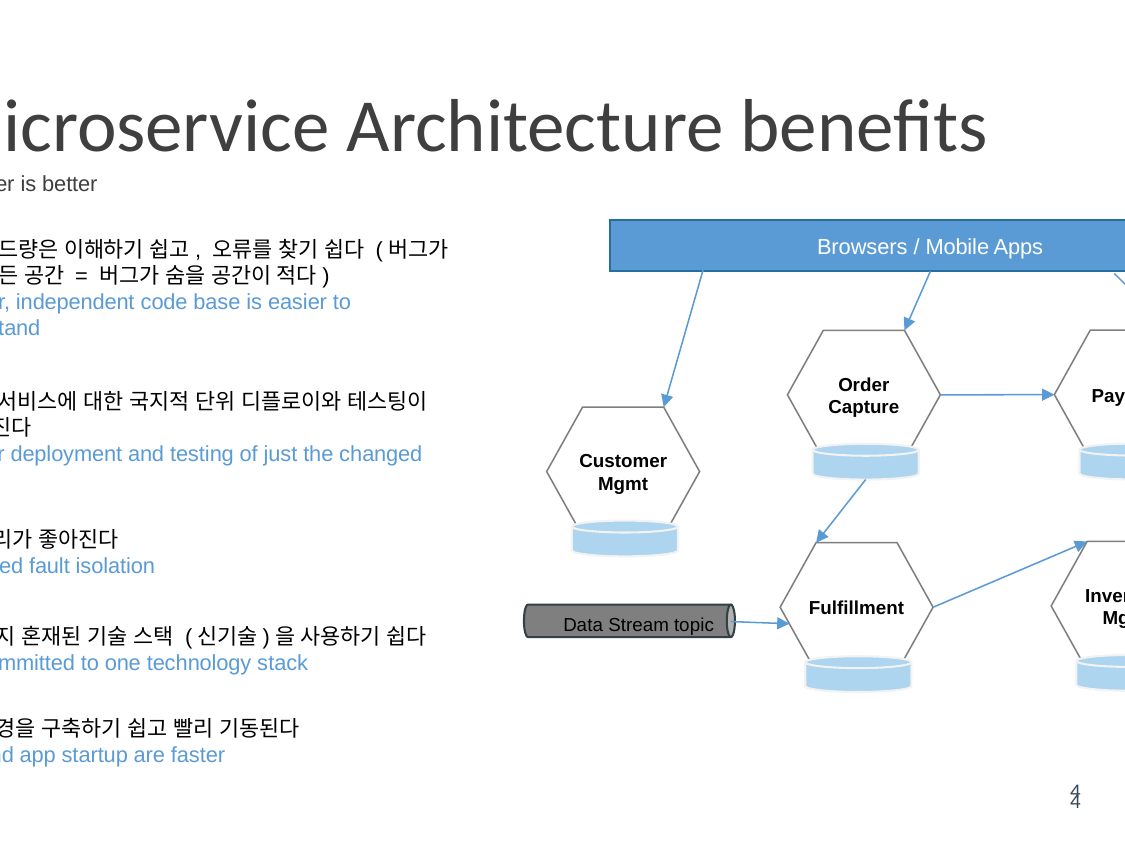

# Microservice Architecture benefits

Smaller is better
Browsers / Mobile Apps
작은 코드량은 이해하기 쉽고, 오류를 찾기 쉽다 (버그가 살기 힘든 공간 = 버그가 숨을 공간이 적다)
Smaller, independent code base is easier to understand
Payment

Order
Capture

수정된 서비스에 대한 국지적 단위 디플로이와 테스팅이 용이해진다
Simpler deployment and testing of just the changed service
Customer
Mgmt

장애격리가 좋아진다
Improved fault isolation
Inventory
Mgmt

Fulfillment

Data Stream topic
여러가지 혼재된 기술 스택 (신기술)을 사용하기 쉽다
Not committed to one technology stack
개발환경을 구축하기 쉽고 빨리 기동된다
IDE and app startup are faster